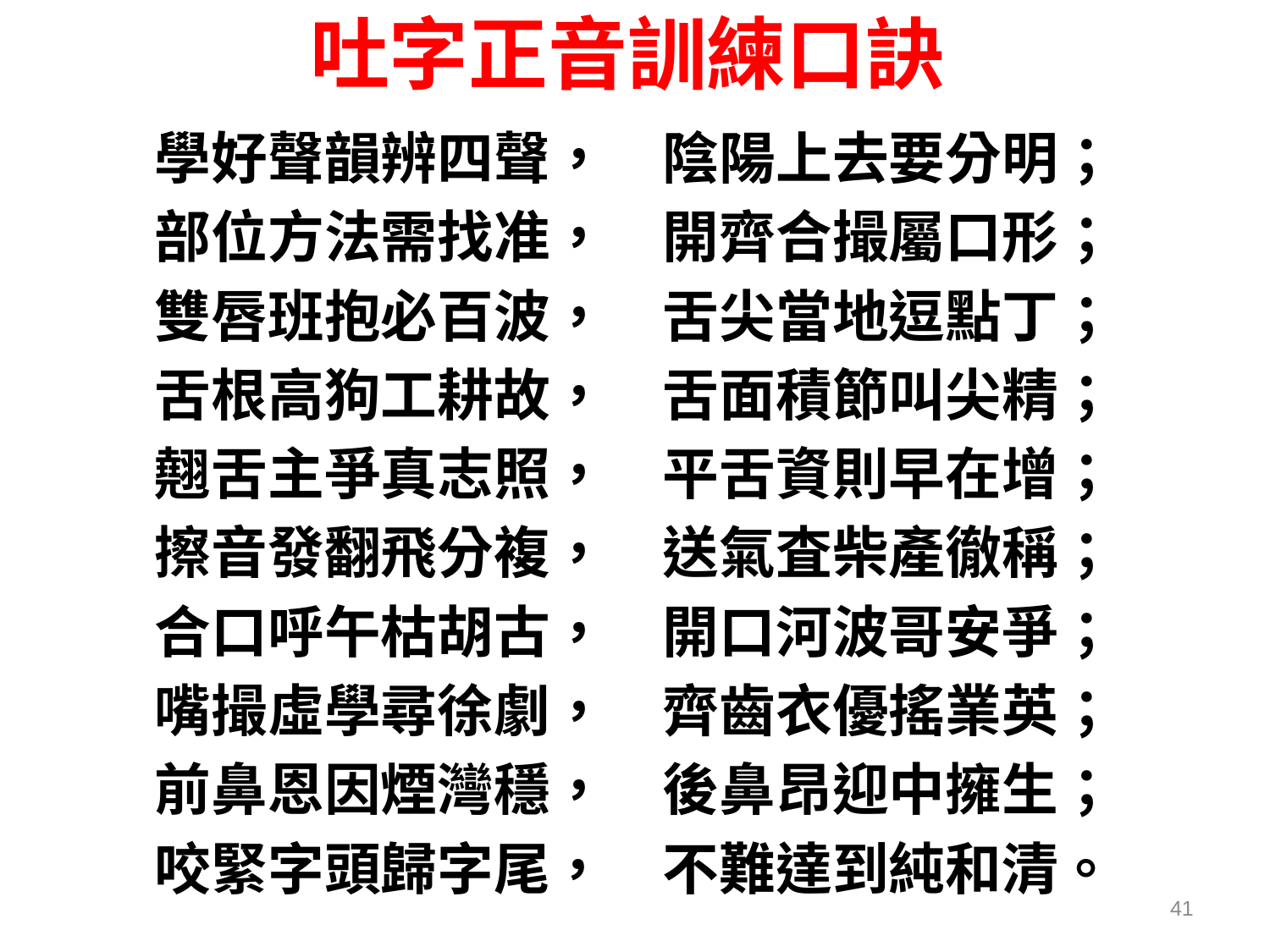

# 吐字正音訓練口訣
學好聲韻辨四聲，	陰陽上去要分明；
部位方法需找准，	開齊合撮屬口形；
雙唇班抱必百波，	舌尖當地逗點丁；
舌根高狗工耕故，	舌面積節叫尖精；
翹舌主爭真志照，	平舌資則早在增；
擦音發翻飛分複，	送氣査柴產徹稱；
合口呼午枯胡古，	開口河波哥安爭；
嘴撮虛學尋徐劇，	齊齒衣優搖業英；
前鼻恩因煙灣穩，	後鼻昂迎中擁生；
咬緊字頭歸字尾，	不難達到純和清。
41